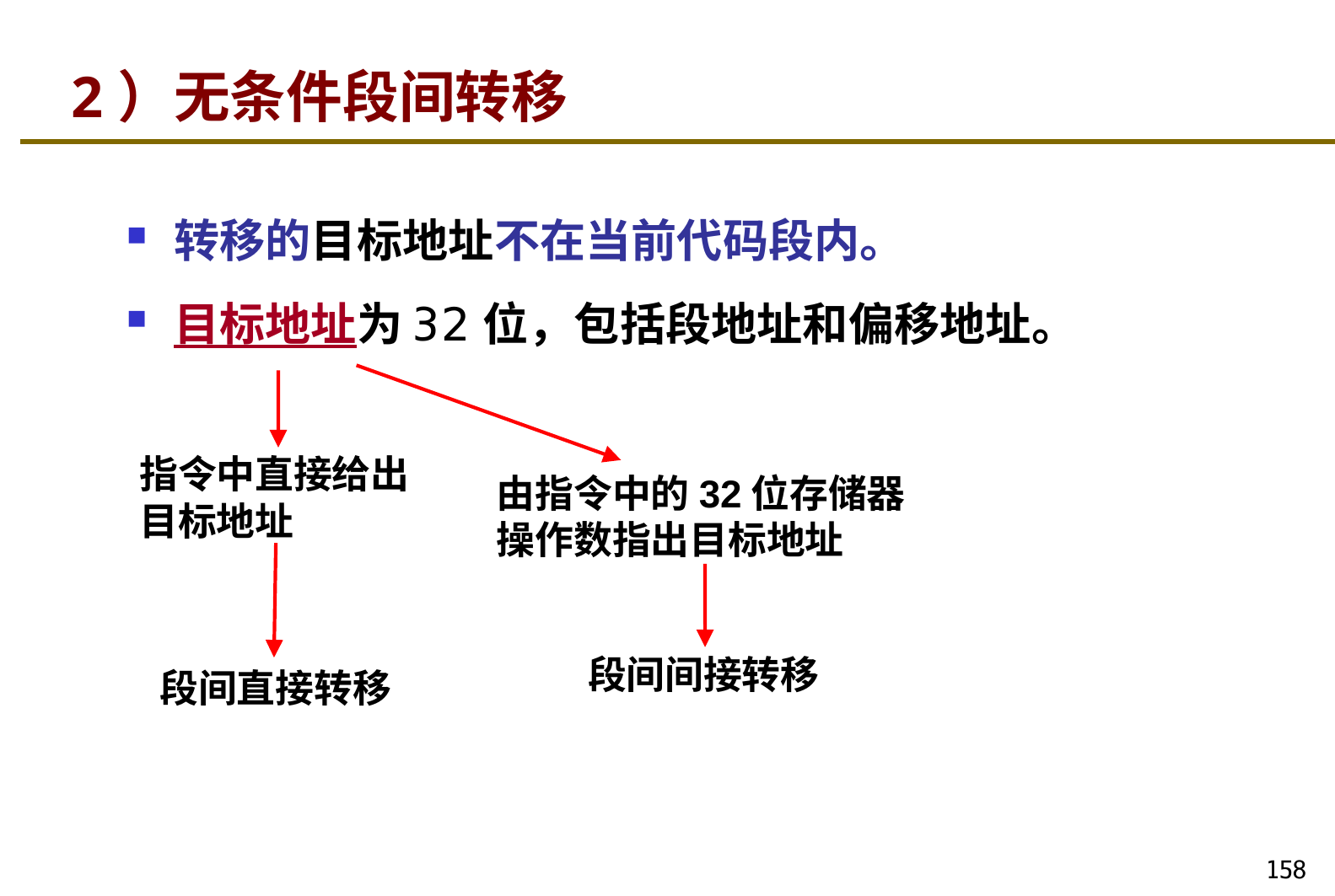

# 2）无条件段间转移
转移的目标地址不在当前代码段内。
目标地址为32位，包括段地址和偏移地址。

指令中直接给出目标地址
由指令中的32位存储器操作数指出目标地址

段间间接转移
段间直接转移
158